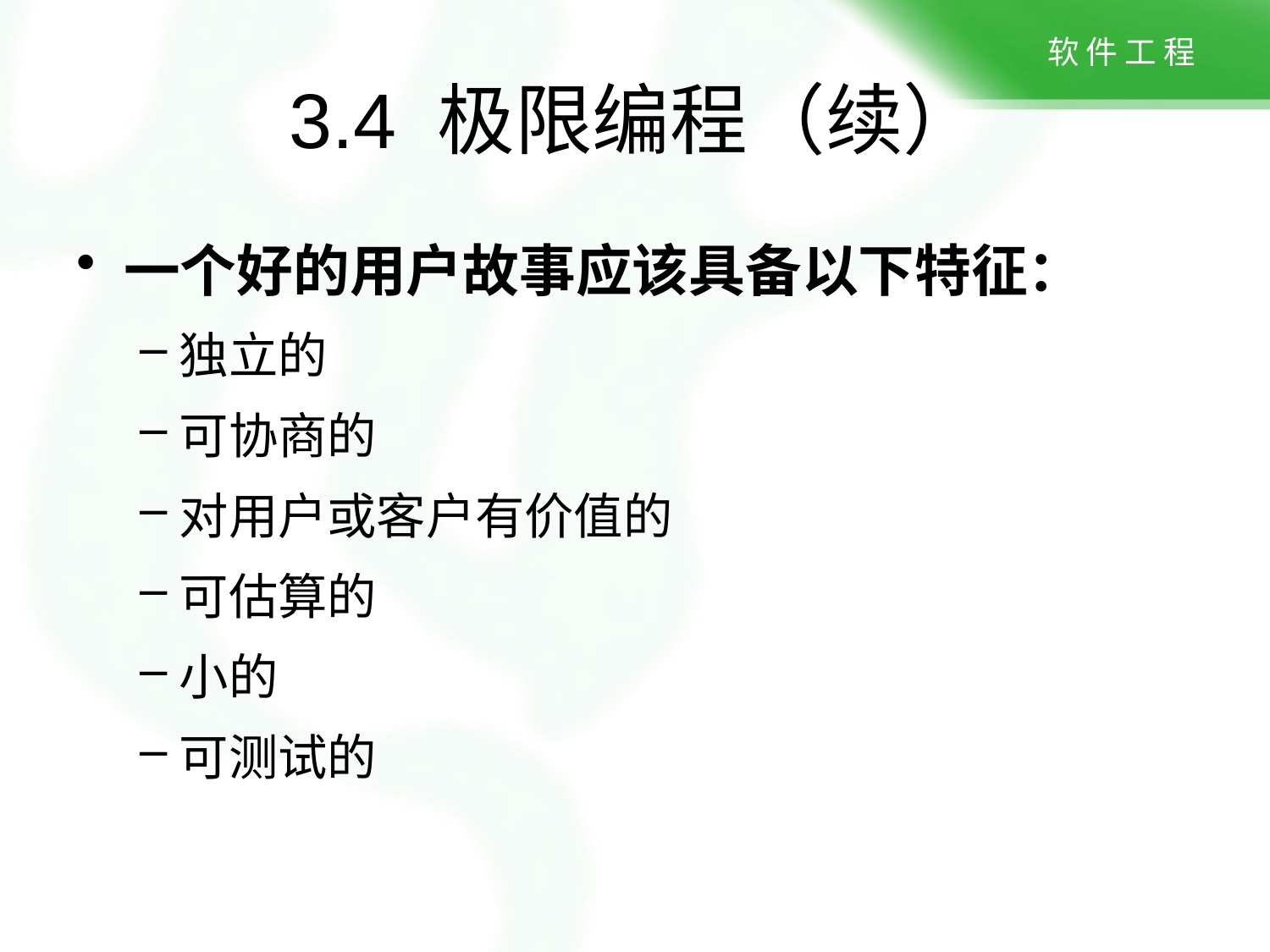

3.4 极限编程（续）
一个好的用户故事应该具备以下特征：
独立的
可协商的
对用户或客户有价值的
可估算的
小的
可测试的